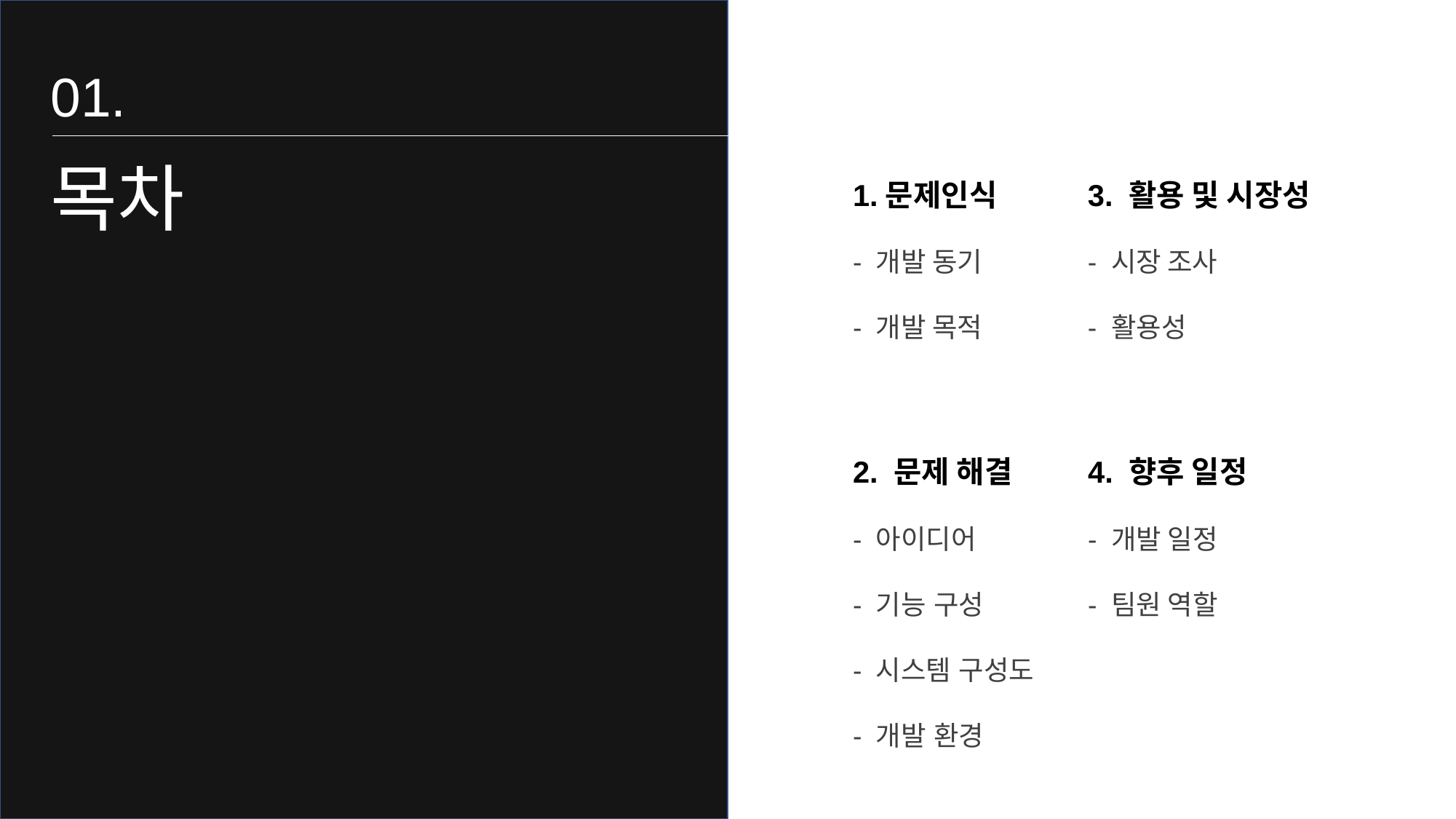

01.
1.문제인식
- 개발 동기
- 개발 목적

3. 활용 및 시장성
- 시장 조사
- 활용성
목차
2. 문제 해결
- 아이디어
- 기능 구성
- 시스템 구성도
- 개발 환경
4. 향후 일정
- 개발 일정
- 팀원 역할